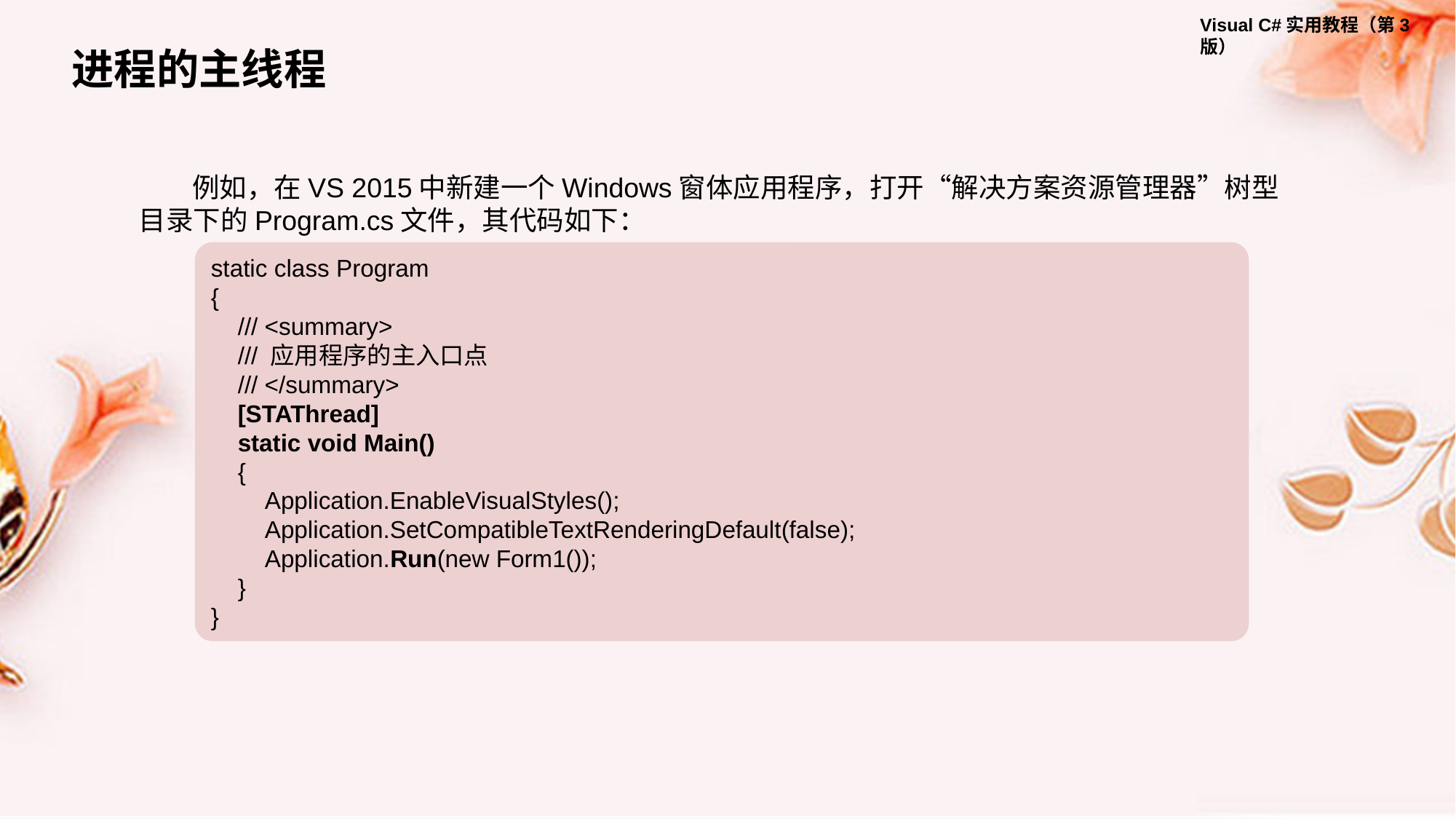

进程的主线程
例如，在VS 2015中新建一个Windows窗体应用程序，打开“解决方案资源管理器”树型目录下的Program.cs文件，其代码如下：
static class Program
{
    /// <summary>
    /// 应用程序的主入口点
    /// </summary>
    [STAThread]
    static void Main()
    {
        Application.EnableVisualStyles();
        Application.SetCompatibleTextRenderingDefault(false);
        Application.Run(new Form1());
    }
}